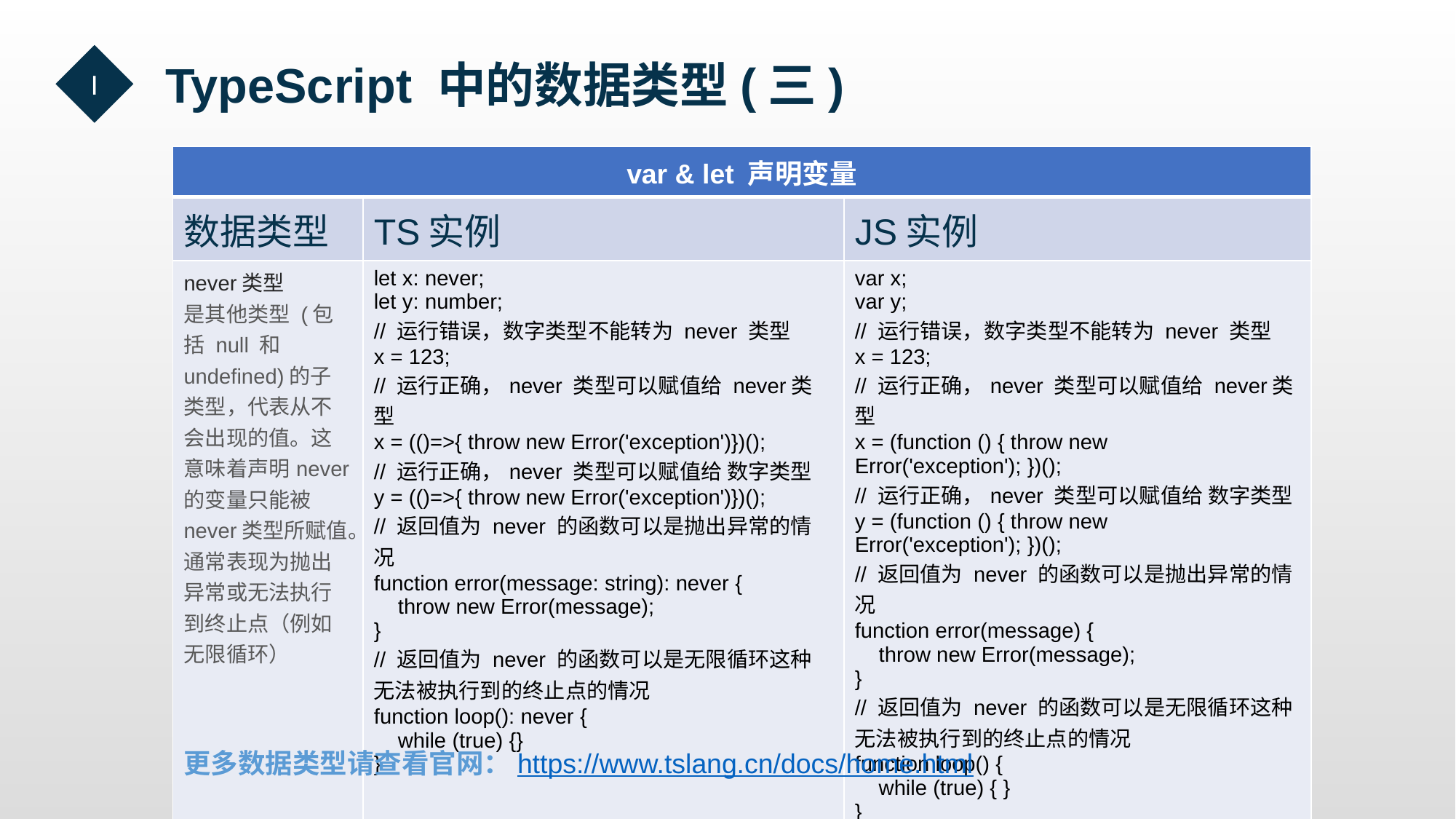

I
  TypeScript 中的数据类型(三)
| var & let 声明变量 |  |  |
| --- | --- | --- |
| 数据类型 | TS实例 | JS实例 |
| never类型 是其他类型 (包括 null 和 undefined)的子类型，代表从不会出现的值。这意味着声明never的变量只能被never类型所赋值。 通常表现为抛出异常或无法执行到终止点（例如无限循环） | let x: never; let y: number; // 运行错误，数字类型不能转为 never 类型 x = 123; // 运行正确，never 类型可以赋值给 never类型 x = (()=>{ throw new Error('exception')})(); // 运行正确，never 类型可以赋值给 数字类型 y = (()=>{ throw new Error('exception')})(); // 返回值为 never 的函数可以是抛出异常的情况 function error(message: string): never { throw new Error(message); } // 返回值为 never 的函数可以是无限循环这种无法被执行到的终止点的情况 function loop(): never { while (true) {} } | var x; var y; // 运行错误，数字类型不能转为 never 类型 x = 123; // 运行正确，never 类型可以赋值给 never类型 x = (function () { throw new Error('exception'); })(); // 运行正确，never 类型可以赋值给 数字类型 y = (function () { throw new Error('exception'); })(); // 返回值为 never 的函数可以是抛出异常的情况 function error(message) { throw new Error(message); } // 返回值为 never 的函数可以是无限循环这种无法被执行到的终止点的情况 function loop() { while (true) { } } |
更多数据类型请查看官网：https://www.tslang.cn/docs/home.html